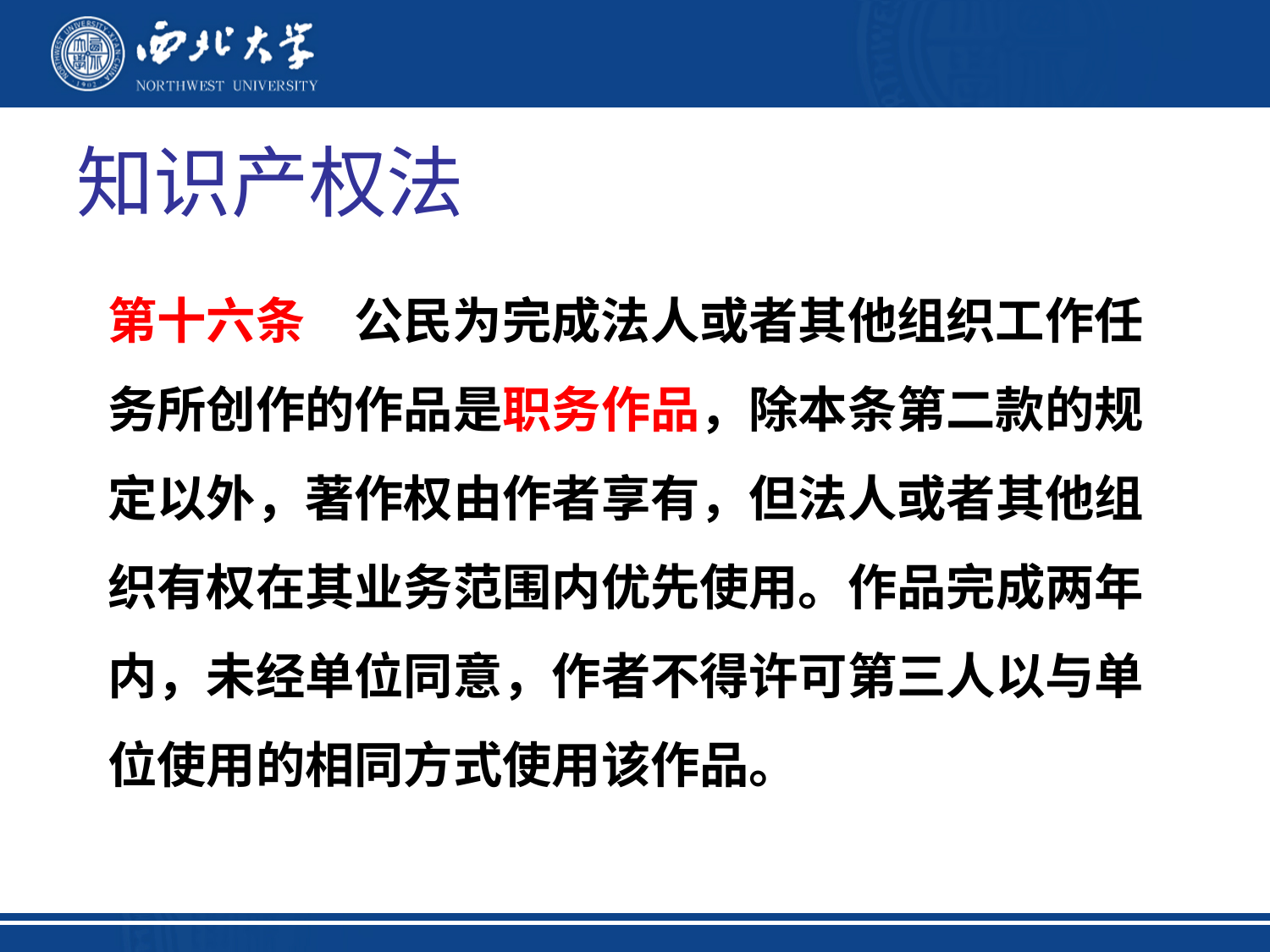

# 知识产权法
第十六条　公民为完成法人或者其他组织工作任务所创作的作品是职务作品，除本条第二款的规定以外，著作权由作者享有，但法人或者其他组织有权在其业务范围内优先使用。作品完成两年内，未经单位同意，作者不得许可第三人以与单位使用的相同方式使用该作品。